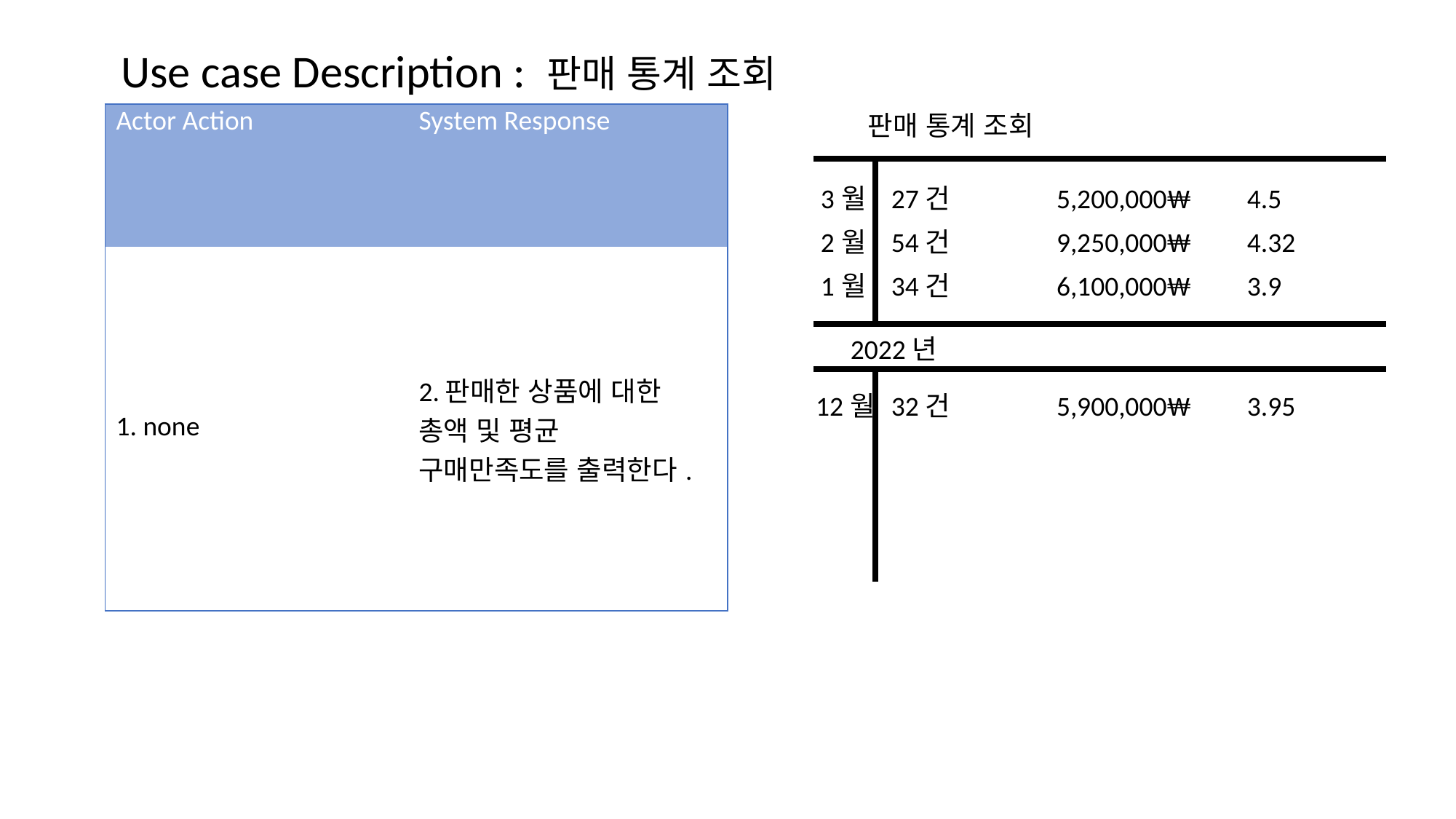

Use case Description : 판매 통계 조회
판매 통계 조회
| Actor Action | System Response |
| --- | --- |
| 1. none | 2.판매한 상품에 대한 총액 및 평균 구매만족도를 출력한다. |
3월
27건
4.5
5,200,000₩
2월
54건
4.32
9,250,000₩
1월
34건
3.9
6,100,000₩
2022년
12월
32건
3.95
5,900,000₩